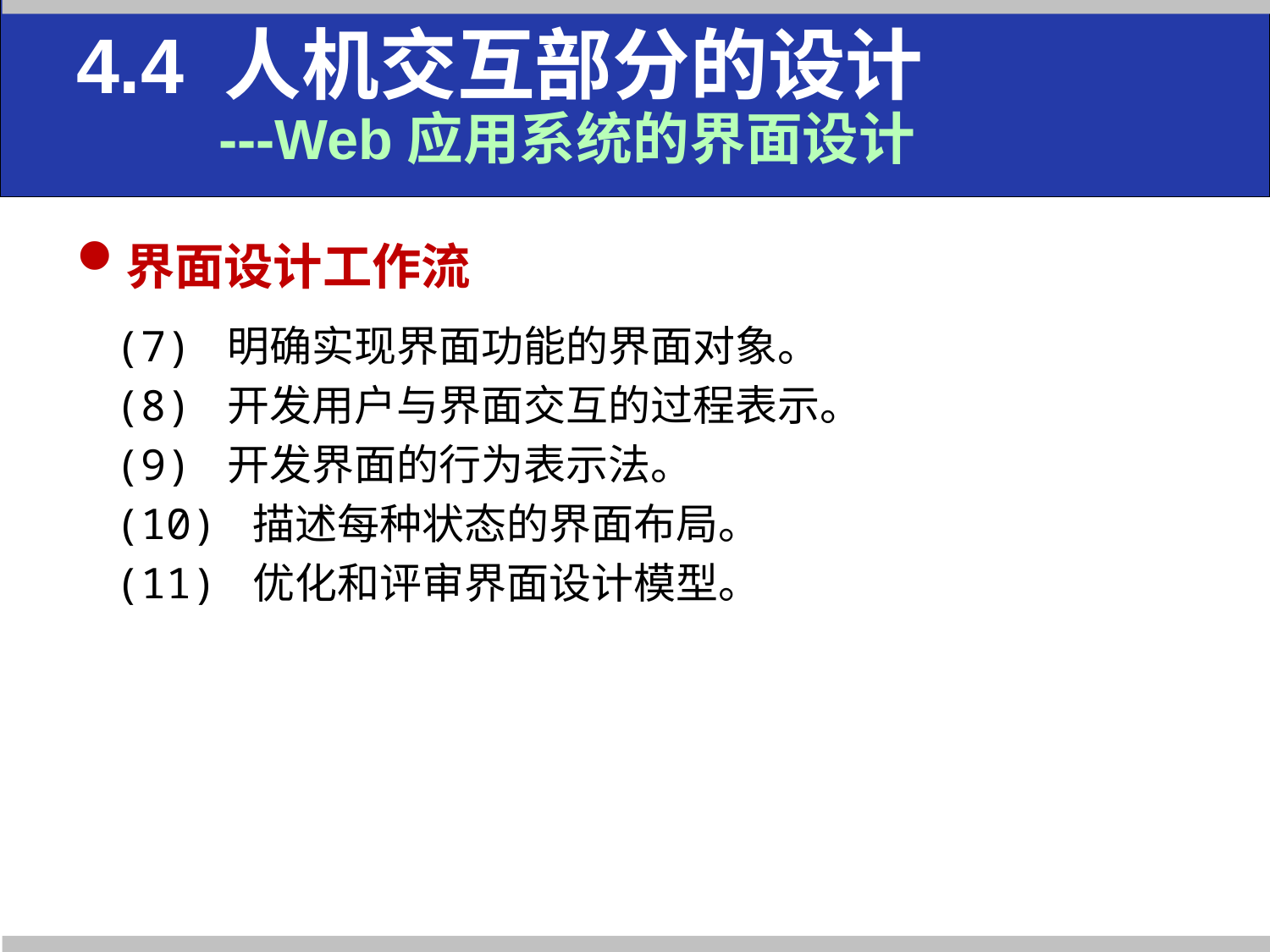

4.4 人机交互部分的设计
          ---Web应用系统的界面设计
界面设计工作流
(7) 明确实现界面功能的界面对象。
(8) 开发用户与界面交互的过程表示。
(9) 开发界面的行为表示法。
(10) 描述每种状态的界面布局。
(11) 优化和评审界面设计模型。
602